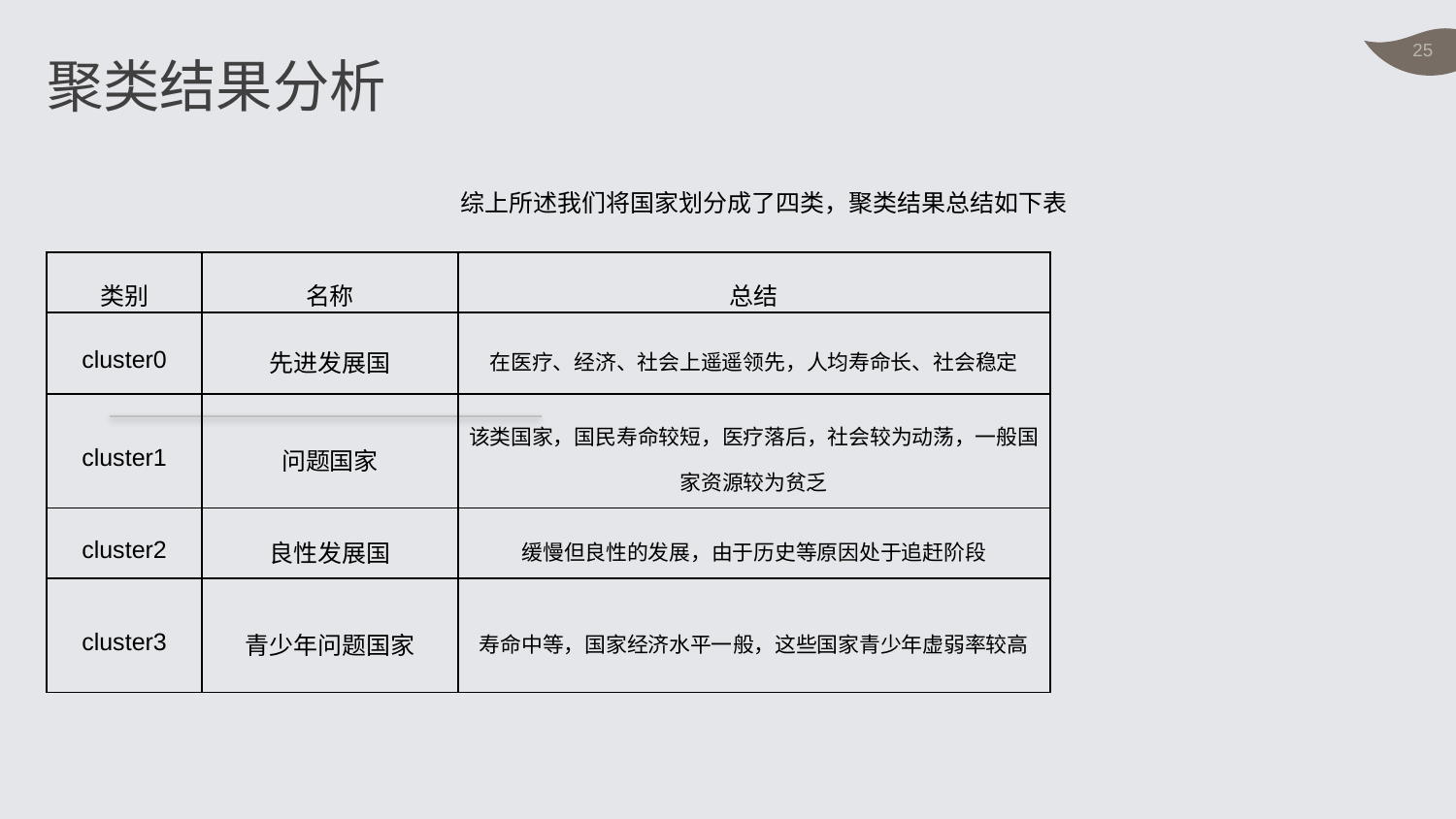

聚类结果分析
综上所述我们将国家划分成了四类，聚类结果总结如下表
| 类别 | 名称 | 总结 |
| --- | --- | --- |
| cluster0 | 先进发展国 | 在医疗、经济、社会上遥遥领先，人均寿命长、社会稳定 |
| cluster1 | 问题国家 | 该类国家，国民寿命较短，医疗落后，社会较为动荡，一般国家资源较为贫乏 |
| cluster2 | 良性发展国 | 缓慢但良性的发展，由于历史等原因处于追赶阶段 |
| cluster3 | 青少年问题国家 | 寿命中等，国家经济水平一般，这些国家青少年虚弱率较高 |